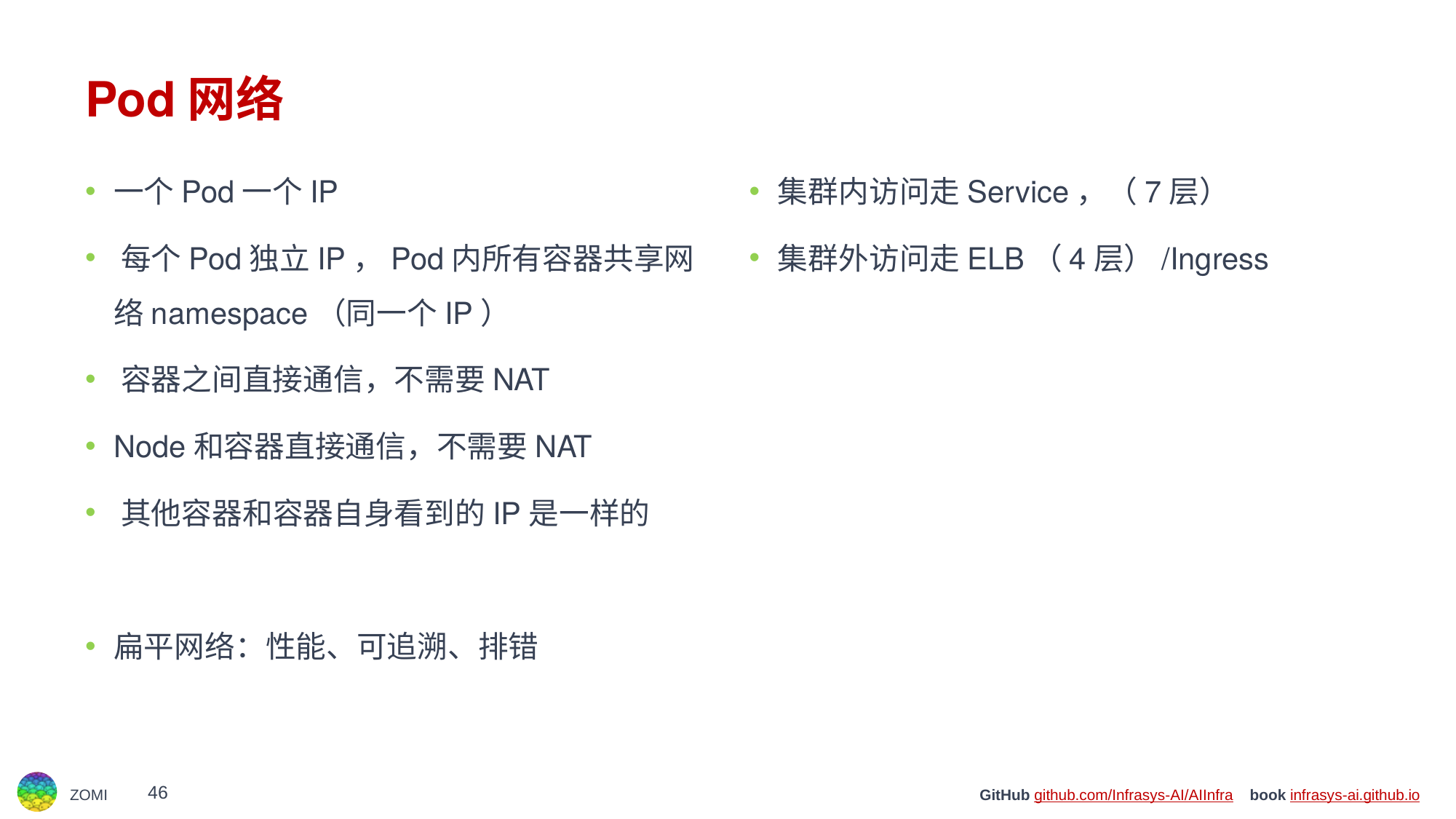

# Pod网络
一个Pod一个IP
﻿每个Pod独立IP，Pod内所有容器共享网络namespace（同一个IP）
﻿﻿容器之间直接通信，不需要NAT
﻿﻿Node和容器直接通信，不需要NAT
﻿其他容器和容器自身看到的IP是一样的

扁平网络：性能、可追溯、排错

集群内访问走Service，（7层）
集群外访问走ELB（4层）/Ingress